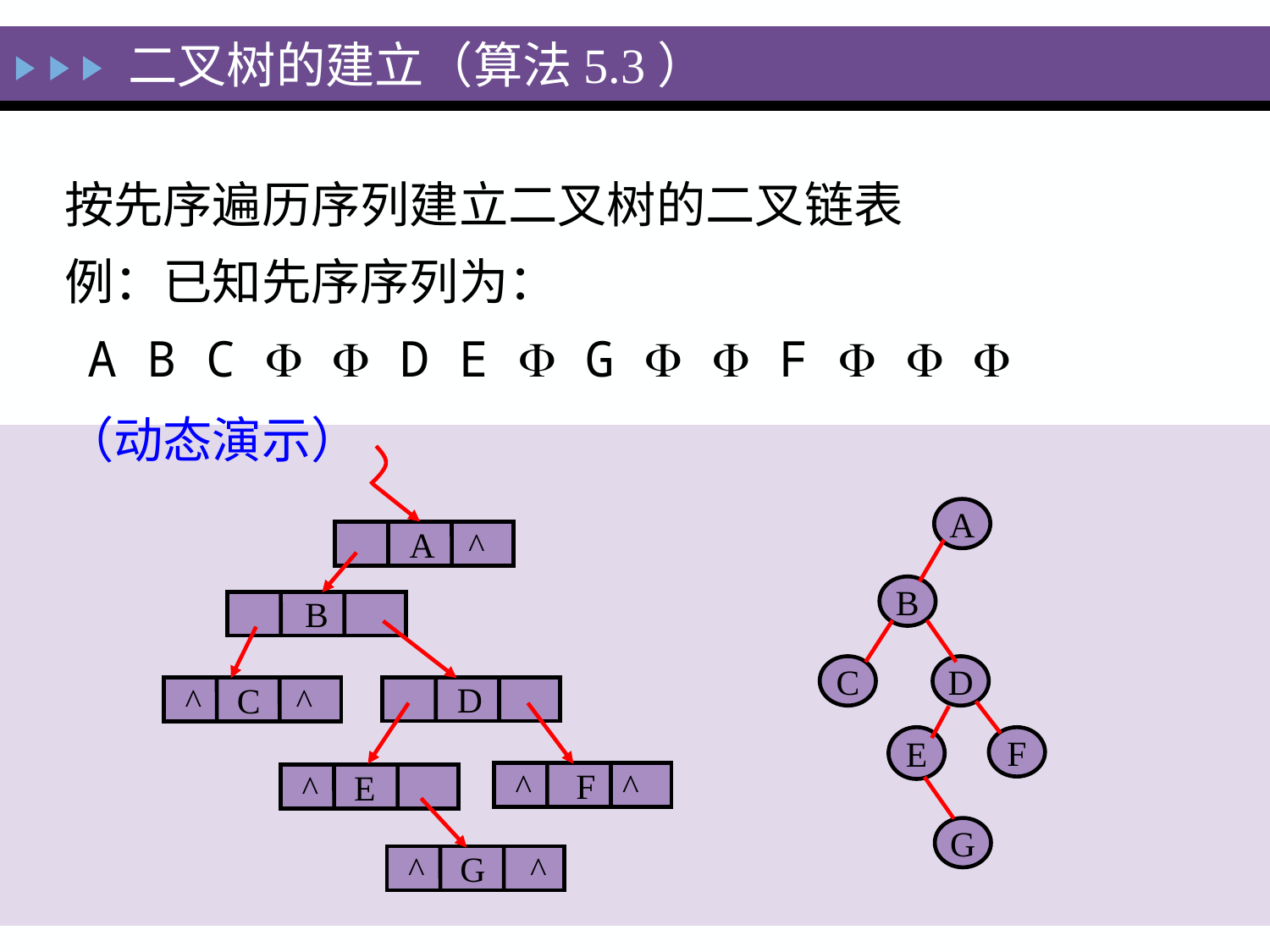

二叉树的建立（算法5.3）
按先序遍历序列建立二叉树的二叉链表
例：已知先序序列为：
 A B C Φ Φ D E Φ G Φ Φ F Φ Φ Φ （动态演示）

       A    ^

B

       D

 ^    C    ^

 ^     F   ^

 ^    E

 ^    G     ^

A

B

C
D

E
F

G